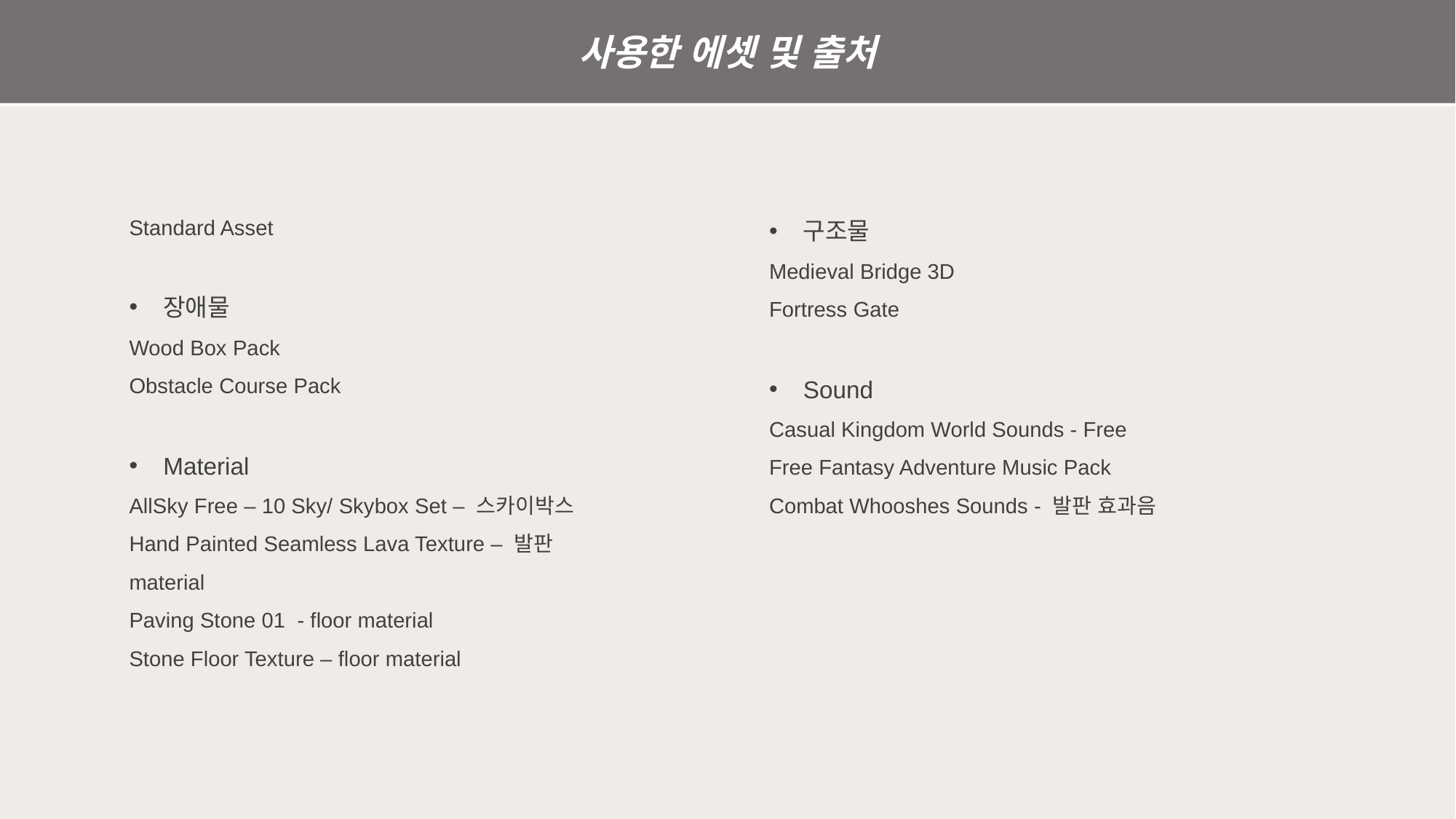

사용한 에셋 및 출처
Standard Asset

장애물
Wood Box Pack
Obstacle Course Pack

Material
AllSky Free – 10 Sky/ Skybox Set – 스카이박스
Hand Painted Seamless Lava Texture – 발판 material
Paving Stone 01  - floor material
Stone Floor Texture – floor material
구조물
Medieval Bridge 3D
Fortress Gate

Sound
Casual Kingdom World Sounds - Free
Free Fantasy Adventure Music Pack
Combat Whooshes Sounds - 발판 효과음